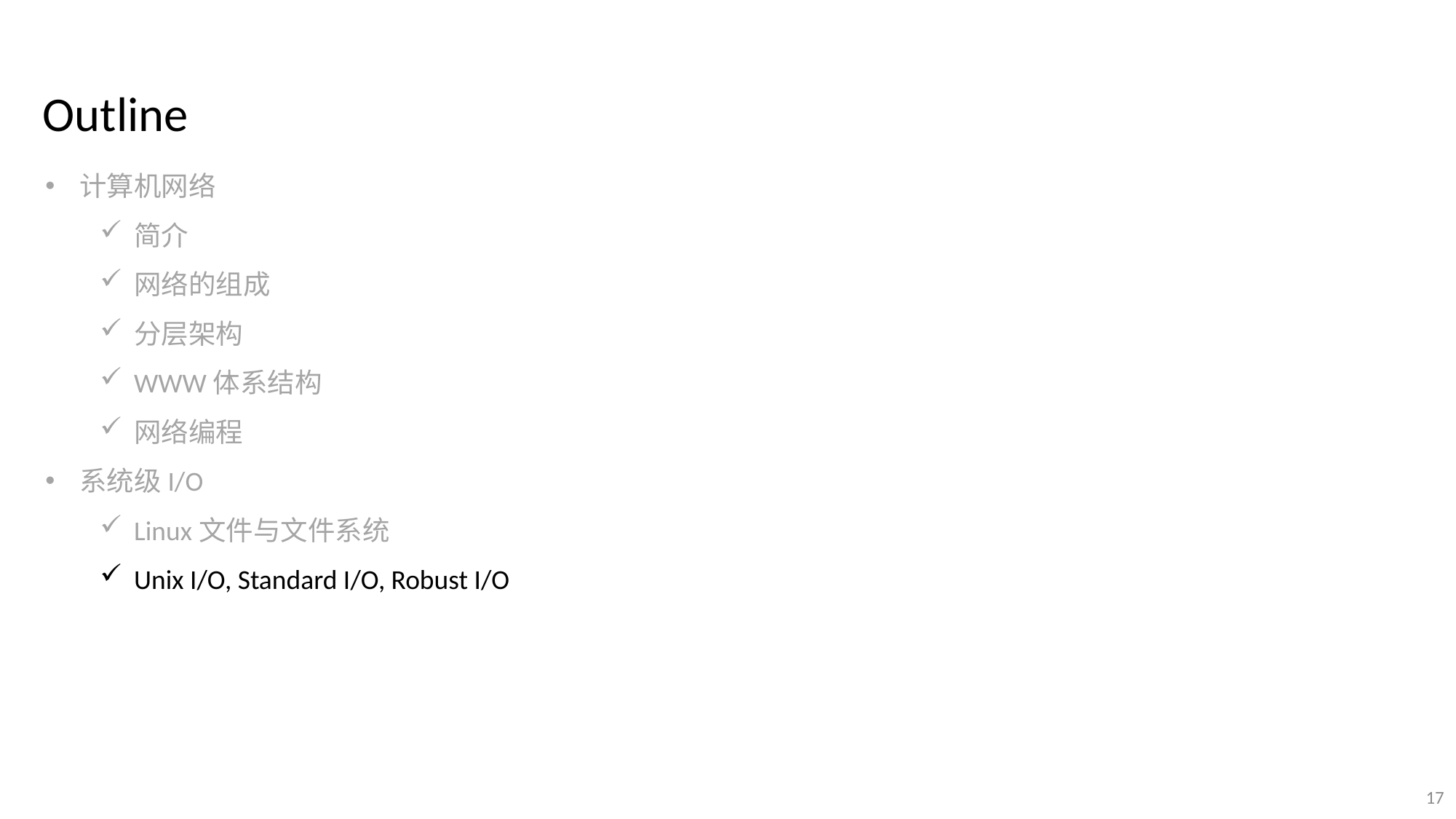

Outline
计算机网络
简介
网络的组成
分层架构
WWW体系结构
网络编程
系统级I/O
Linux文件与文件系统
Unix I/O, Standard I/O, Robust I/O
17